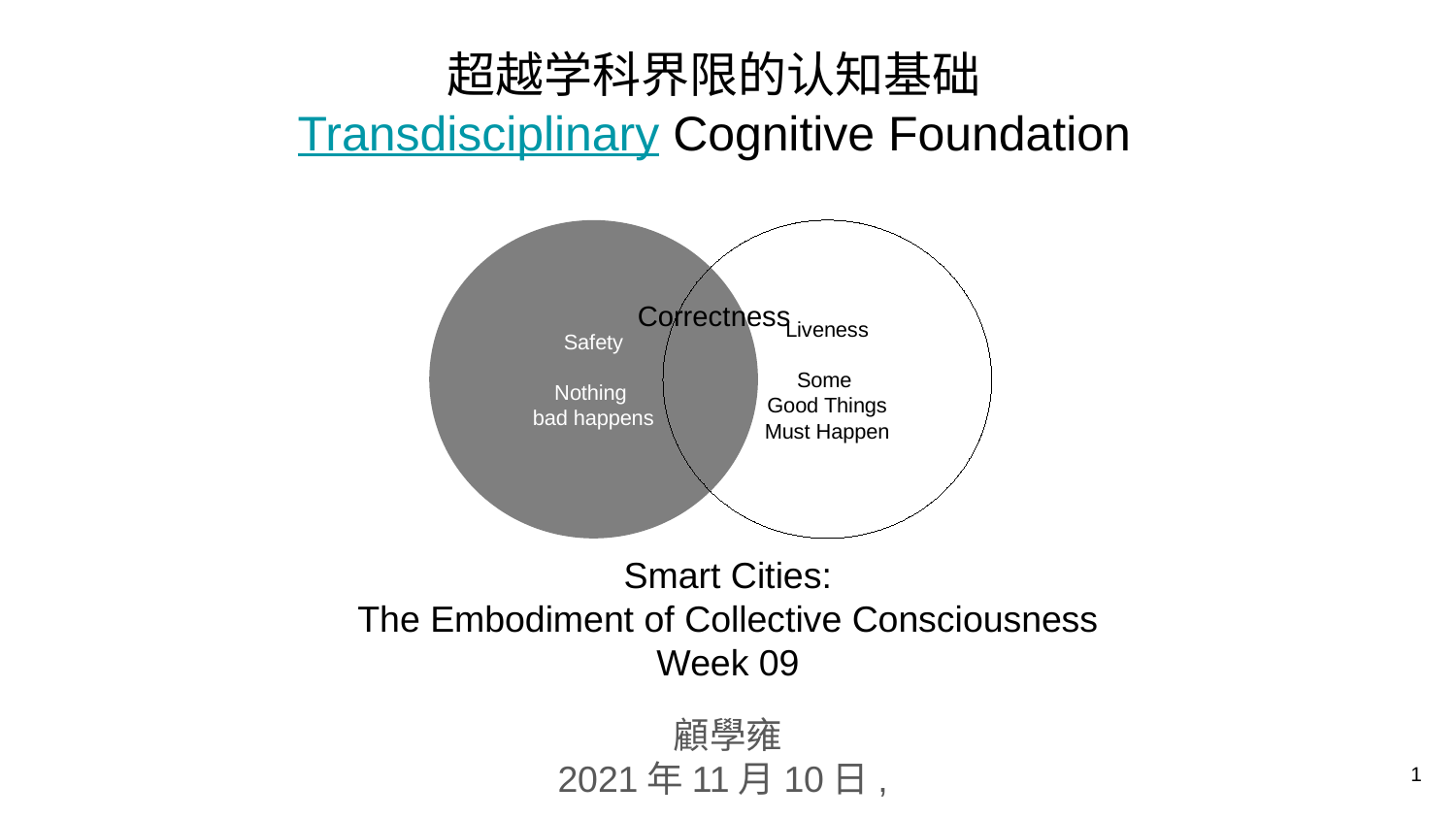

# 超越学科界限的认知基础 Transdisciplinary Cognitive Foundation
Safety

Nothing
bad happens
Liveness

Some
Good Things
Must Happen
Correctness
Smart Cities:
The Embodiment of Collective Consciousness
Week 09
顧學雍
2021年11月10日,
1